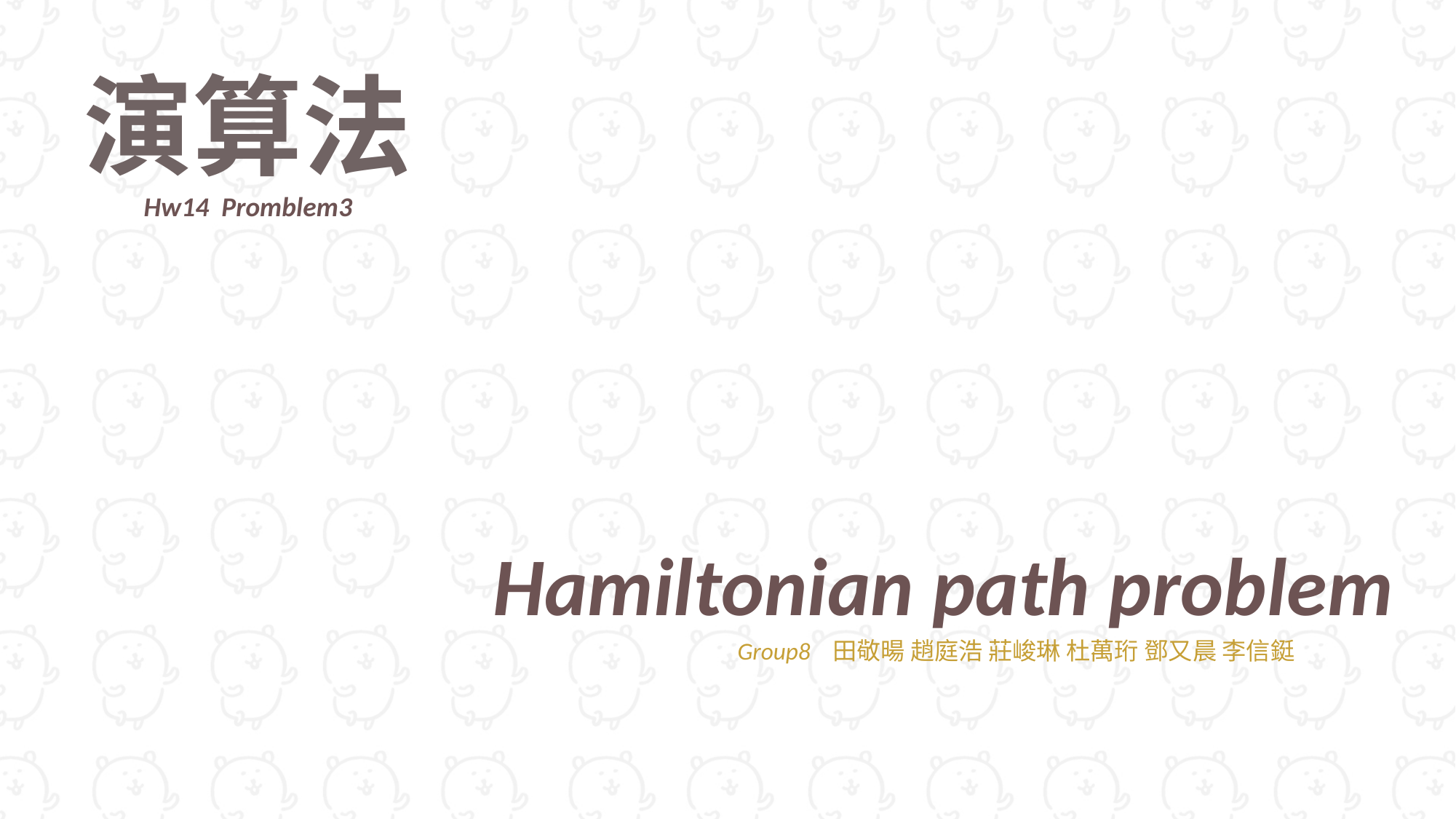

演算法
Hw14  Promblem3
Hamiltonian path problem
Group8   田敬暘 趙庭浩 莊峻琳 杜萬珩 鄧又晨 李信鋌